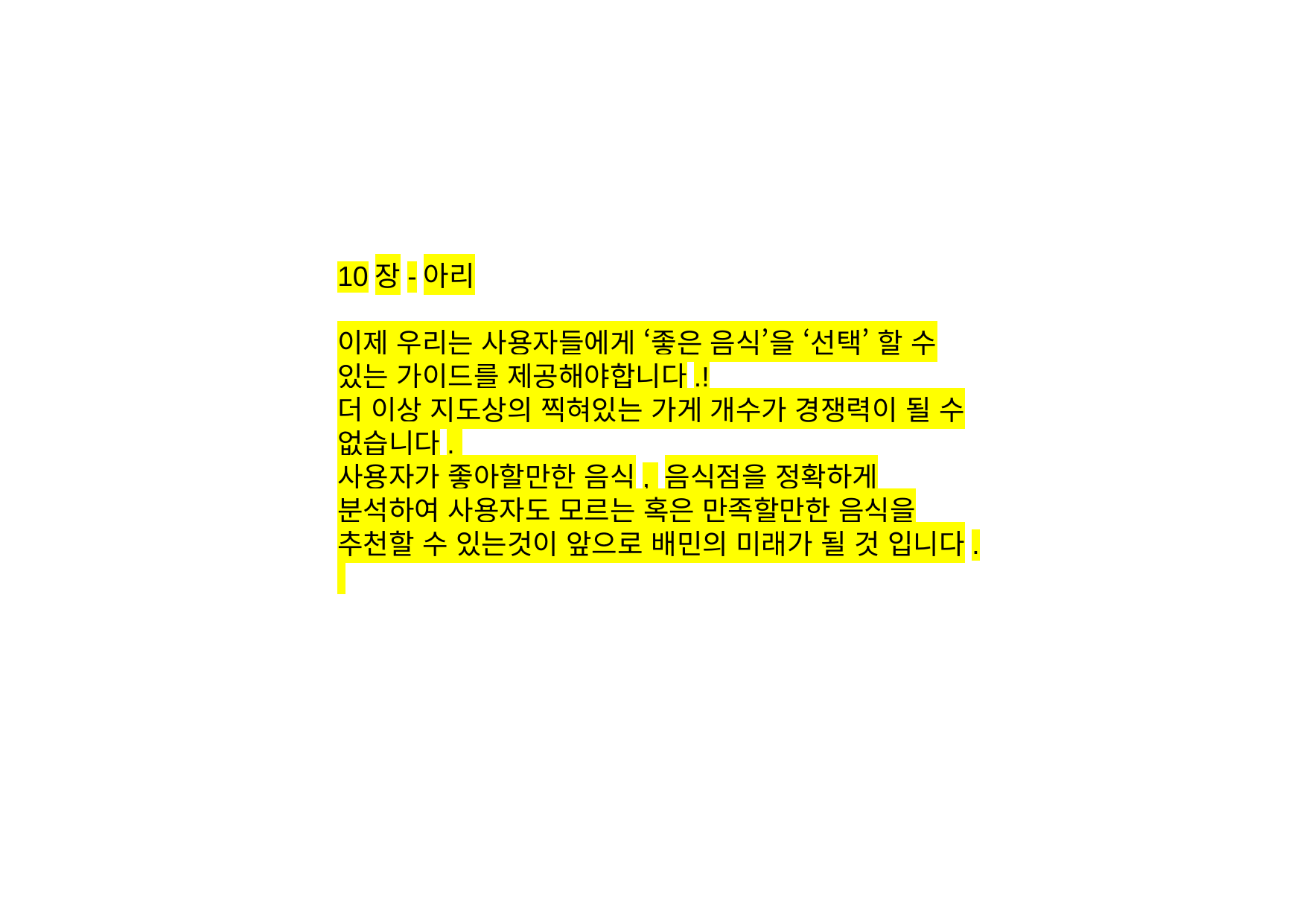

10장-아리
이제 우리는 사용자들에게 ‘좋은 음식’을 ‘선택’ 할 수 있는 가이드를 제공해야합니다.!
더 이상 지도상의 찍혀있는 가게 개수가 경쟁력이 될 수 없습니다.
사용자가 좋아할만한 음식, 음식점을 정확하게 분석하여 사용자도 모르는 혹은 만족할만한 음식을 추천할 수 있는것이 앞으로 배민의 미래가 될 것 입니다.